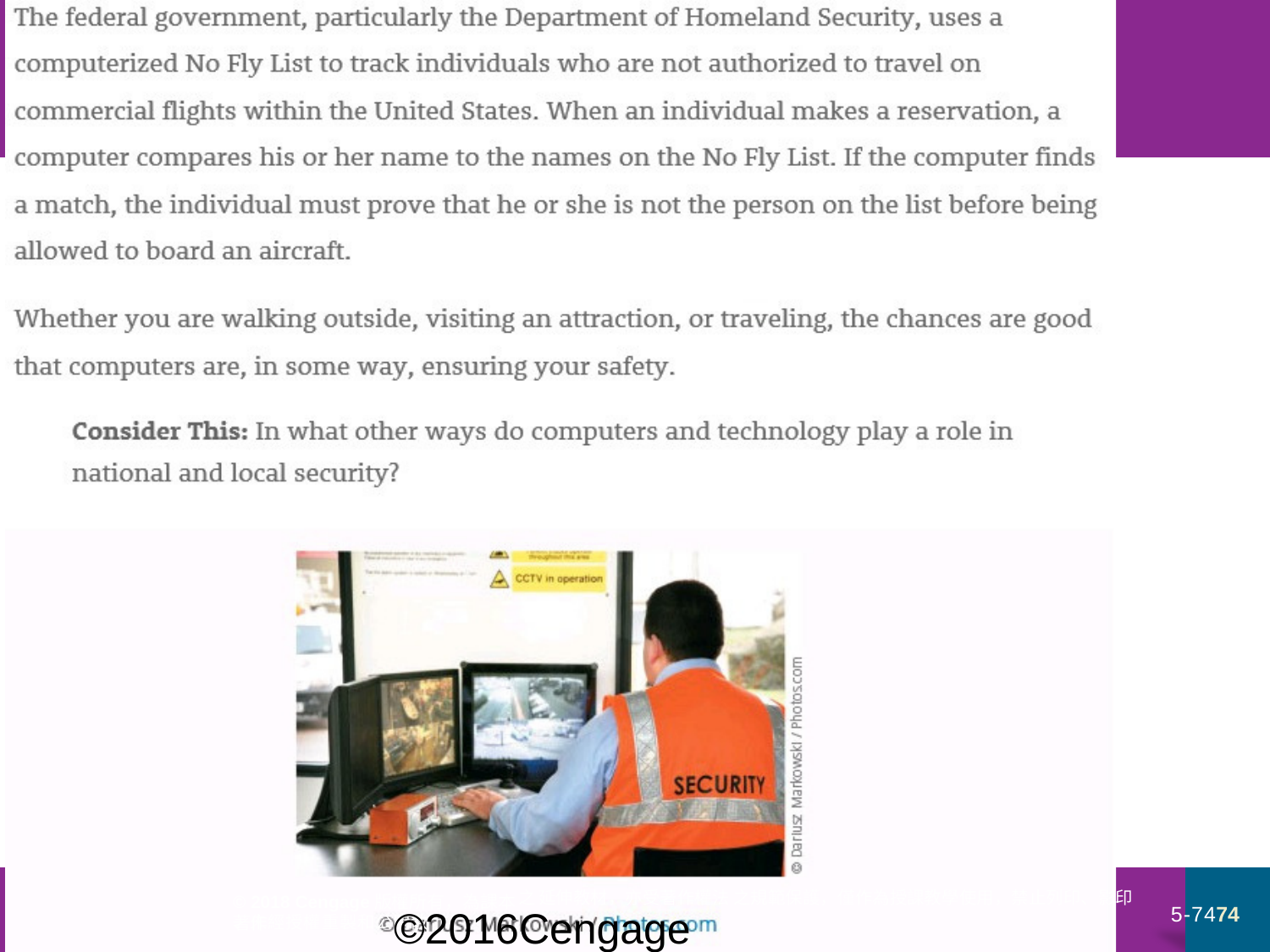

© 2018 Cengage版權所有，為課本著作
©2016Cengage
5-74
74
 延伸教材，亦受著作權法 之規範保護，僅作為授課教學使用，禁止列印、影印
之
、未經授權重製和公開散